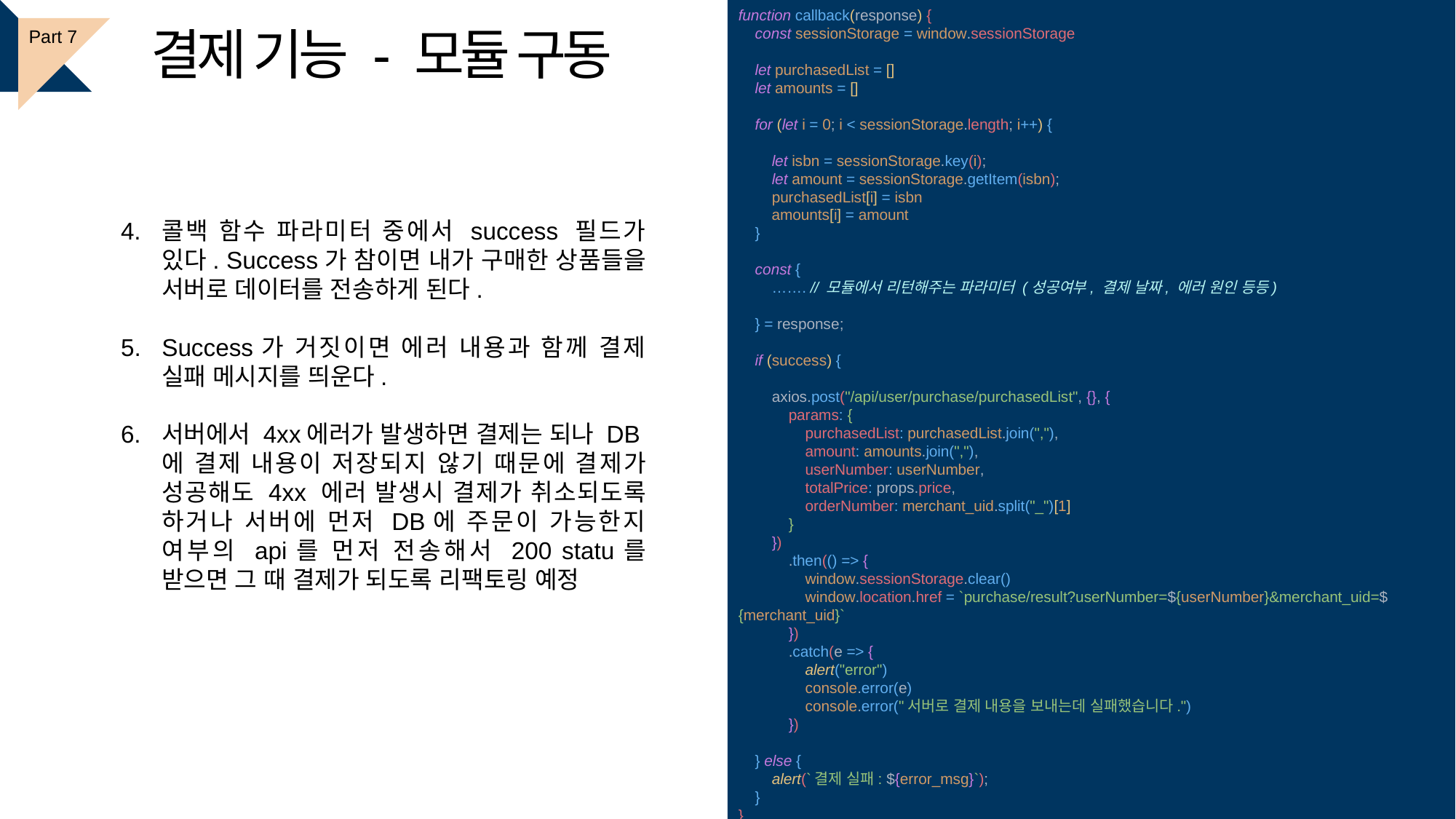

function callback(response) {
    const sessionStorage = window.sessionStorage
    let purchasedList = []
    let amounts = []
    for (let i = 0; i < sessionStorage.length; i++) {
        let isbn = sessionStorage.key(i);
        let amount = sessionStorage.getItem(isbn);
        purchasedList[i] = isbn
        amounts[i] = amount
    }
    const {
        ……. // 모듈에서 리턴해주는 파라미터 (성공여부, 결제 날짜, 에러 원인 등등)
    } = response;
    if (success) {
        axios.post("/api/user/purchase/purchasedList", {}, {
            params: {
                purchasedList: purchasedList.join(","),
                amount: amounts.join(","),
                userNumber: userNumber,
                totalPrice: props.price,
                orderNumber: merchant_uid.split("_")[1]
            }
        })
            .then(() => {
                window.sessionStorage.clear()
                window.location.href = `purchase/result?userNumber=${userNumber}&merchant_uid=${merchant_uid}`
            })
            .catch(e => {
                alert("error")
                console.error(e)
                console.error("서버로 결제 내용을 보내는데 실패했습니다.")
            })
    } else {
        alert(`결제 실패: ${error_msg}`);
    }
}
결제 기능 - 모듈 구동

Part 7

콜백 함수 파라미터 중에서 success 필드가 있다. Success가 참이면 내가 구매한 상품들을 서버로 데이터를 전송하게 된다.

Success가 거짓이면 에러 내용과 함께 결제 실패 메시지를 띄운다.

서버에서 4xx에러가 발생하면 결제는 되나 DB에 결제 내용이 저장되지 않기 때문에 결제가 성공해도 4xx 에러 발생시 결제가 취소되도록 하거나 서버에 먼저 DB에 주문이 가능한지 여부의 api를 먼저 전송해서 200 statu를 받으면 그 때 결제가 되도록 리팩토링 예정